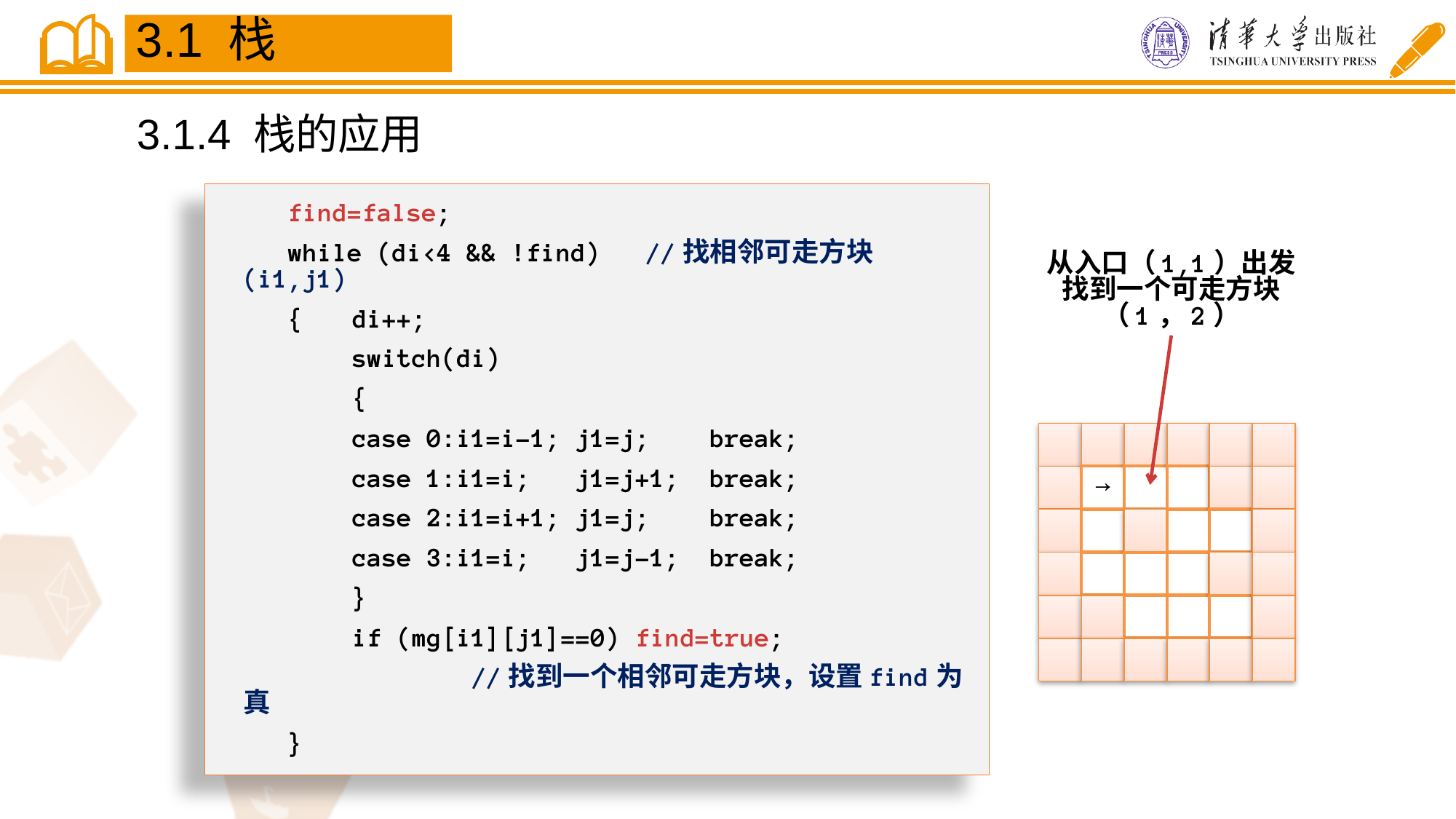

3.1 栈
3.1.4 栈的应用
   find=false;
   while (di<4 && !find)   //找相邻可走方块(i1,j1)
   {	di++;
	switch(di)
	{
	case 0:i1=i-1; j1=j;    break;
	case 1:i1=i;   j1=j+1;  break;
	case 2:i1=i+1; j1=j;    break;
	case 3:i1=i;   j1=j-1;  break;
	}
	if (mg[i1][j1]==0) find=true;
	        //找到一个相邻可走方块，设置find为真
   }
从入口（1,1）出发找到一个可走方块（1，2）

→